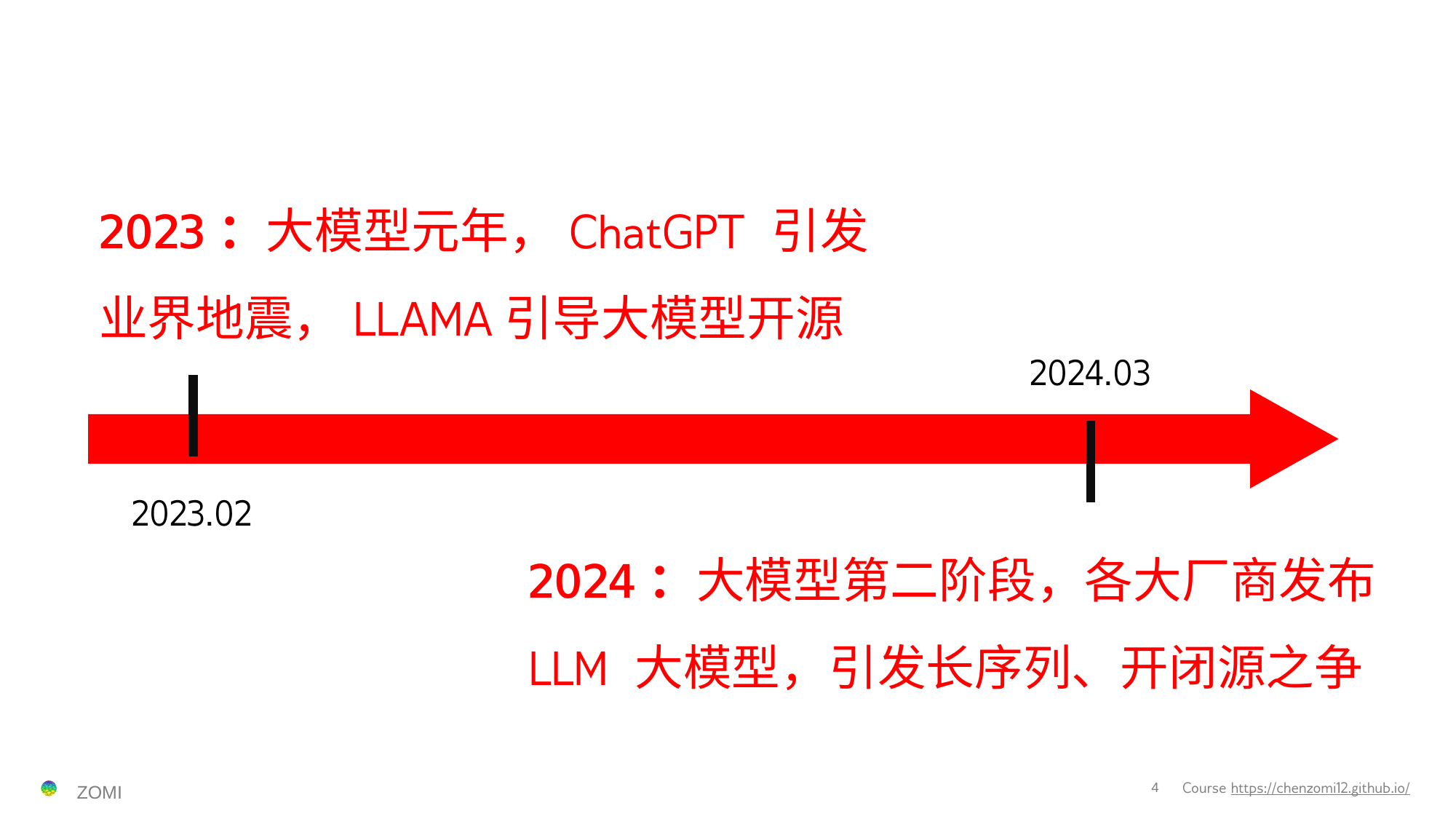

2023：大模型元年，ChatGPT 引发业界地震，LLAMA引导大模型开源
2024.03

2023.02
2024：大模型第二阶段，各大厂商发布 LLM 大模型，引发长序列、开闭源之争